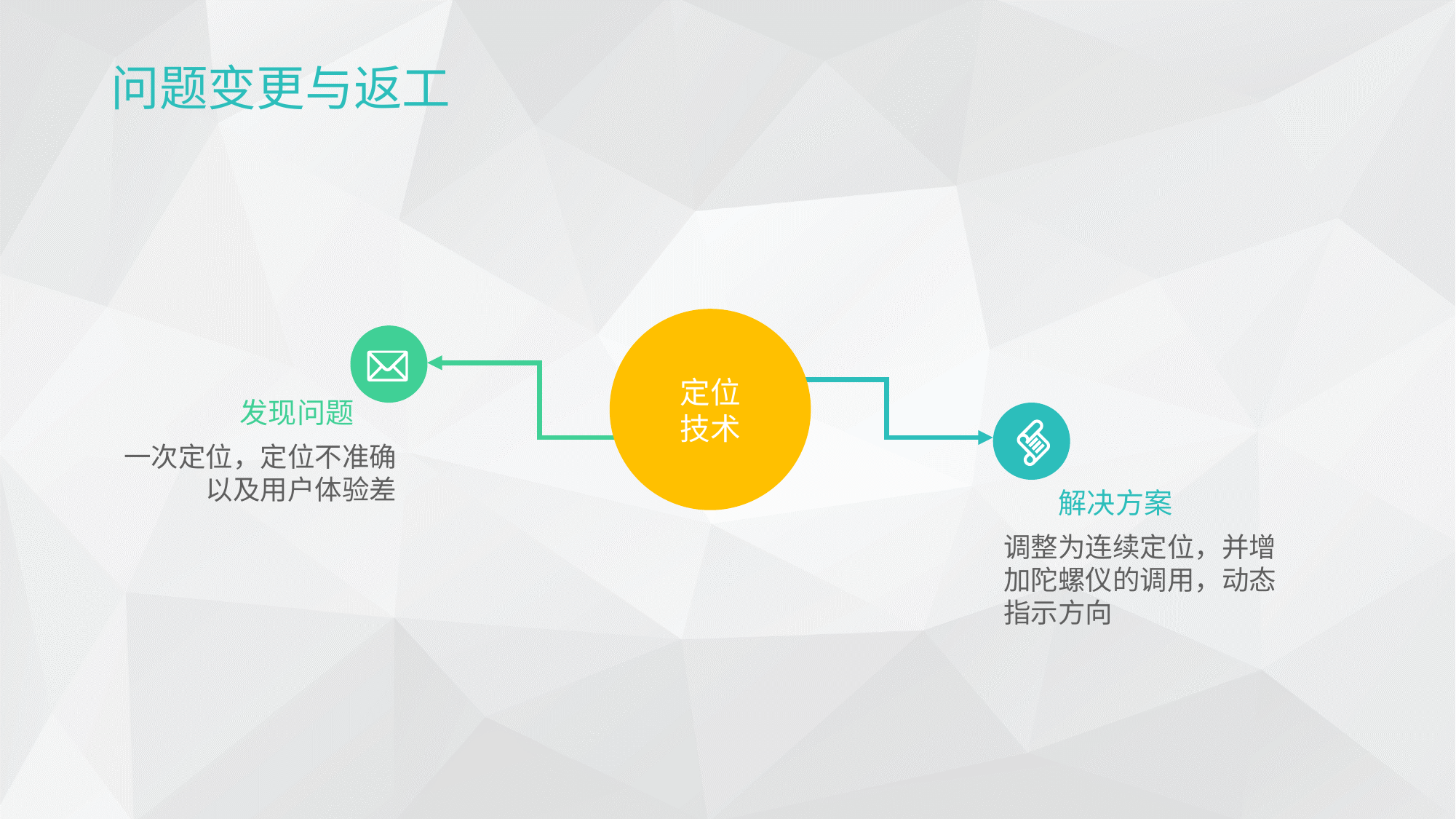

问题变更与返工
定位
技术

发现问题

一次定位，定位不准确以及用户体验差
解决方案
调整为连续定位，并增加陀螺仪的调用，动态指示方向